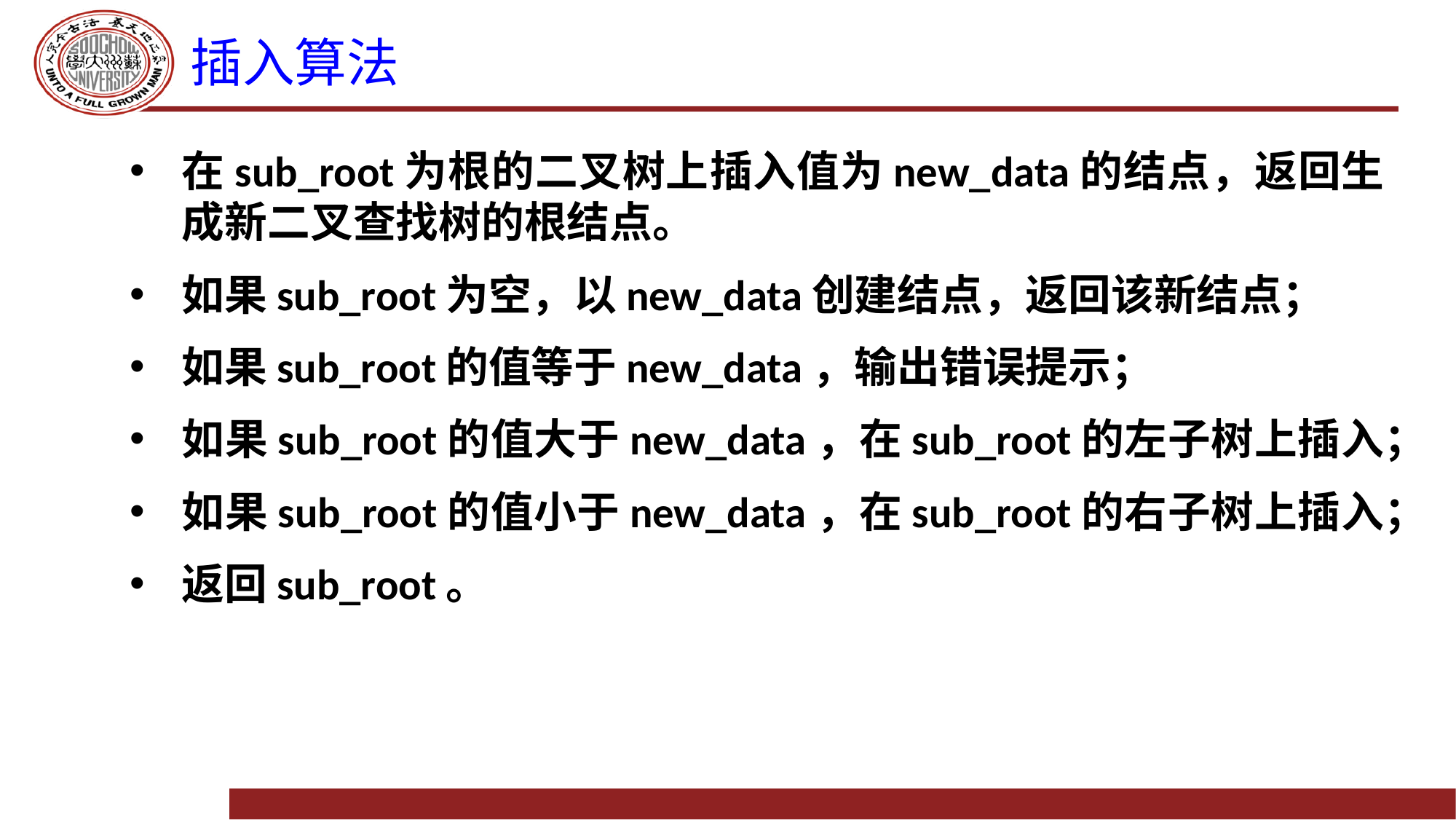

# 插入算法
在sub_root为根的二叉树上插入值为new_data的结点，返回生成新二叉查找树的根结点。
如果sub_root为空，以new_data创建结点，返回该新结点；
如果sub_root的值等于new_data，输出错误提示；
如果sub_root的值大于new_data，在sub_root的左子树上插入；
如果sub_root的值小于new_data，在sub_root的右子树上插入；
返回sub_root。